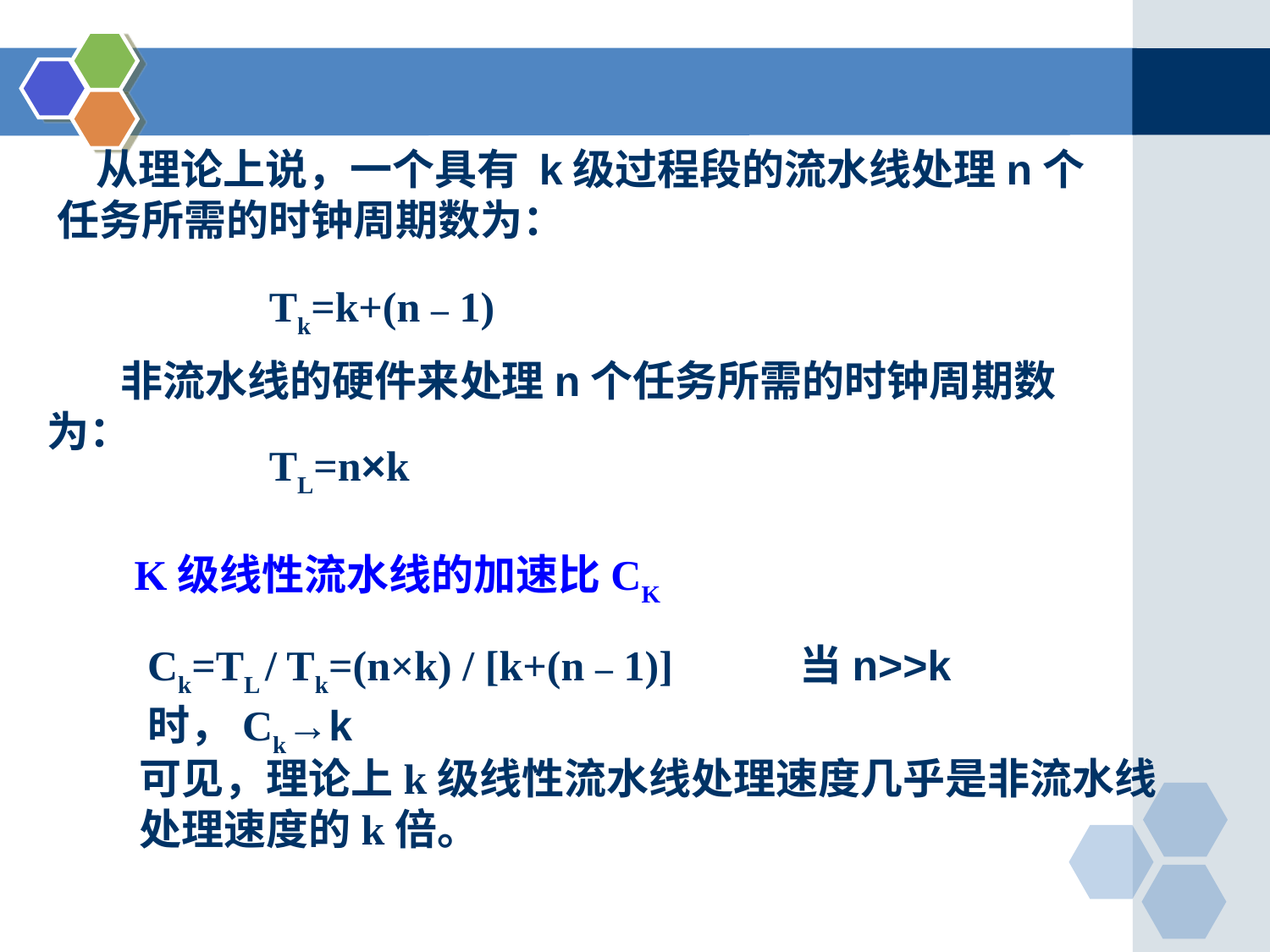

从理论上说，一个具有 k级过程段的流水线处理n个任务所需的时钟周期数为：
Tk=k+(n – 1)
非流水线的硬件来处理n个任务所需的时钟周期数为：
TL=n×k
K级线性流水线的加速比CK
Ck=TL / Tk=(n×k) / [k+(n – 1)]           当n>>k时，Ck→k

可见，理论上k级线性流水线处理速度几乎是非流水线处理速度的k倍。